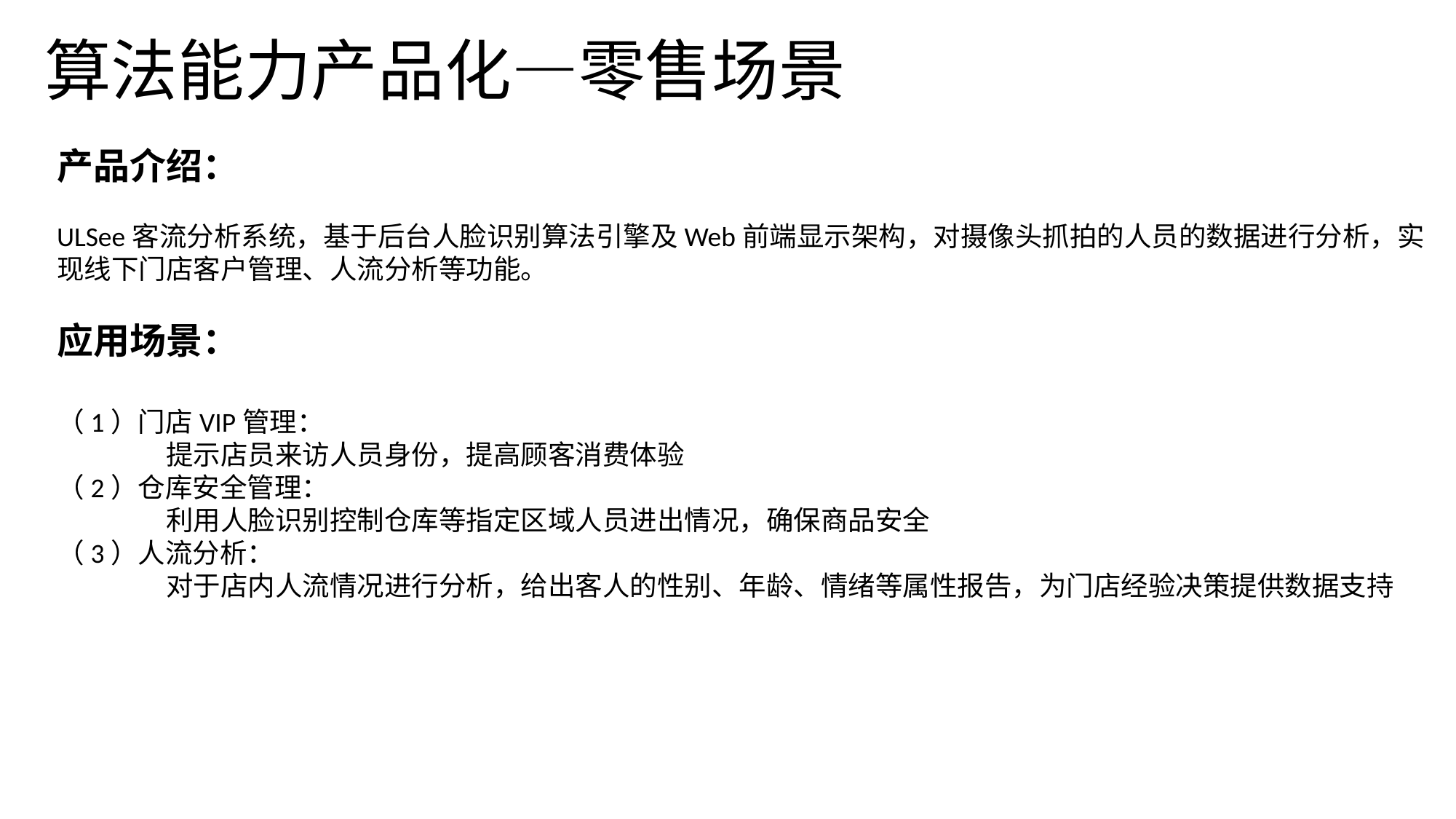

# 算法能力产品化—零售场景
产品介绍：

ULSee客流分析系统，基于后台人脸识别算法引擎及Web前端显示架构，对摄像头抓拍的人员的数据进行分析，实现线下门店客户管理、人流分析等功能。

应用场景：

（1）门店VIP管理：
	提示店员来访人员身份，提高顾客消费体验
（2）仓库安全管理：
	利用人脸识别控制仓库等指定区域人员进出情况，确保商品安全
（3）人流分析：
	对于店内人流情况进行分析，给出客人的性别、年龄、情绪等属性报告，为门店经验决策提供数据支持